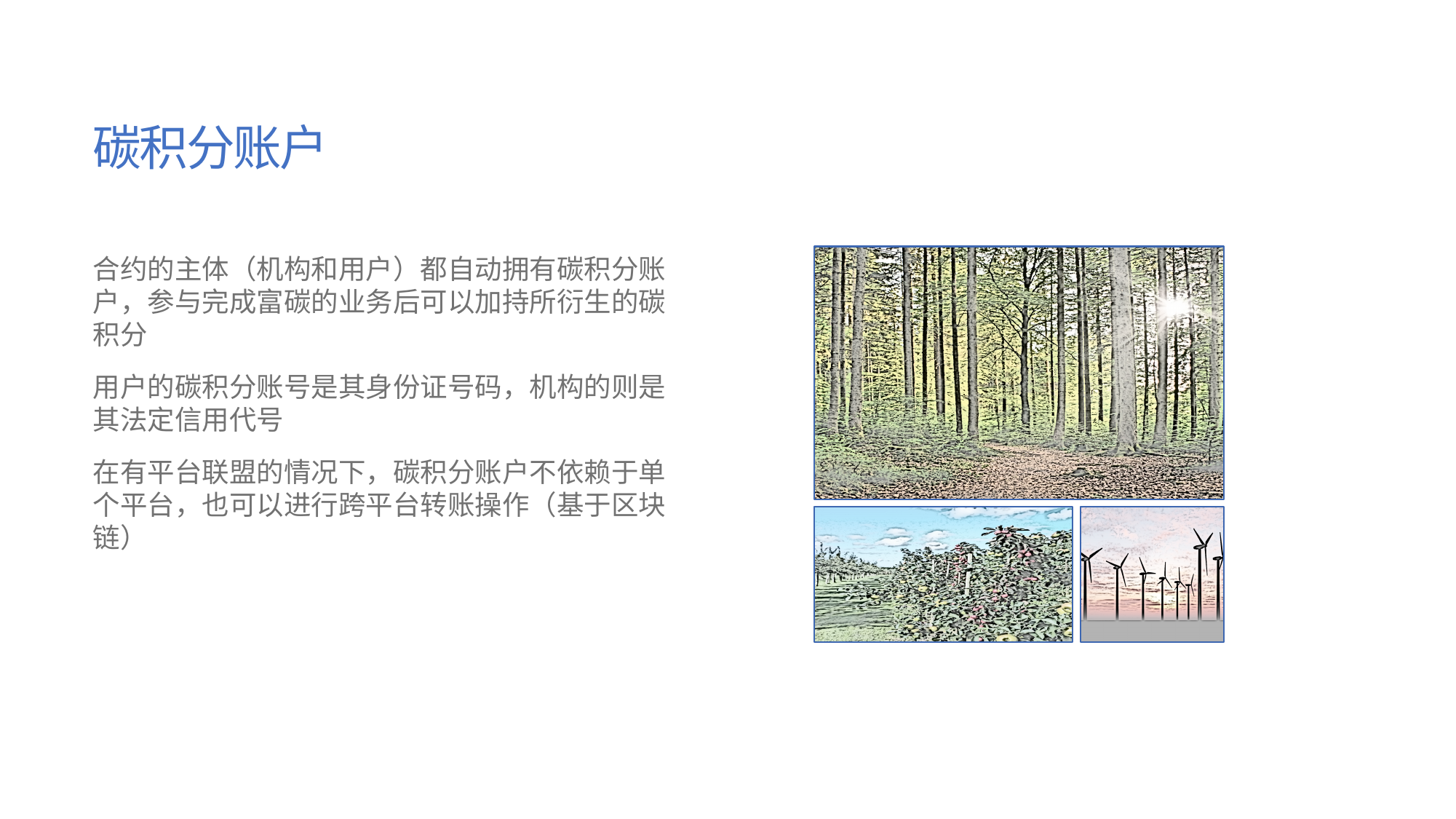

# 碳积分账户
合约的主体（机构和用户）都自动拥有碳积分账户，参与完成富碳的业务后可以加持所衍生的碳积分
用户的碳积分账号是其身份证号码，机构的则是其法定信用代号
在有平台联盟的情况下，碳积分账户不依赖于单个平台，也可以进行跨平台转账操作（基于区块链）